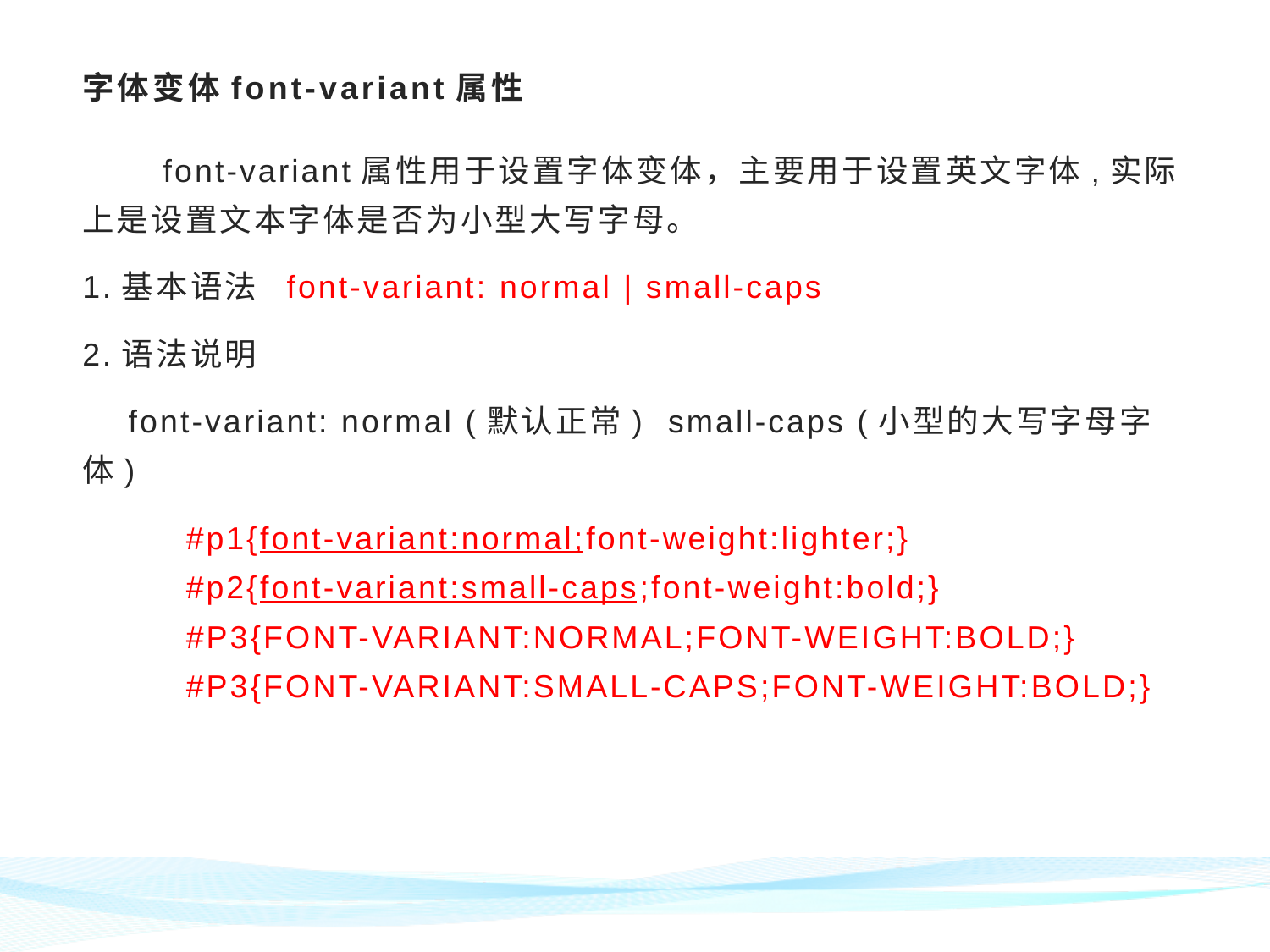

# 字体变体font-variant属性
       font-variant属性用于设置字体变体，主要用于设置英文字体,实际上是设置文本字体是否为小型大写字母。
1.基本语法  font-variant: normal | small-caps
2.语法说明
    font-variant: normal (默认正常)  small-caps (小型的大写字母字体)
         #p1{font-variant:normal;font-weight:lighter;}
         #p2{font-variant:small-caps;font-weight:bold;}
         #P3{FONT-VARIANT:NORMAL;FONT-WEIGHT:BOLD;}
         #p3{font-variant:small-caps;font-weight:bold;}